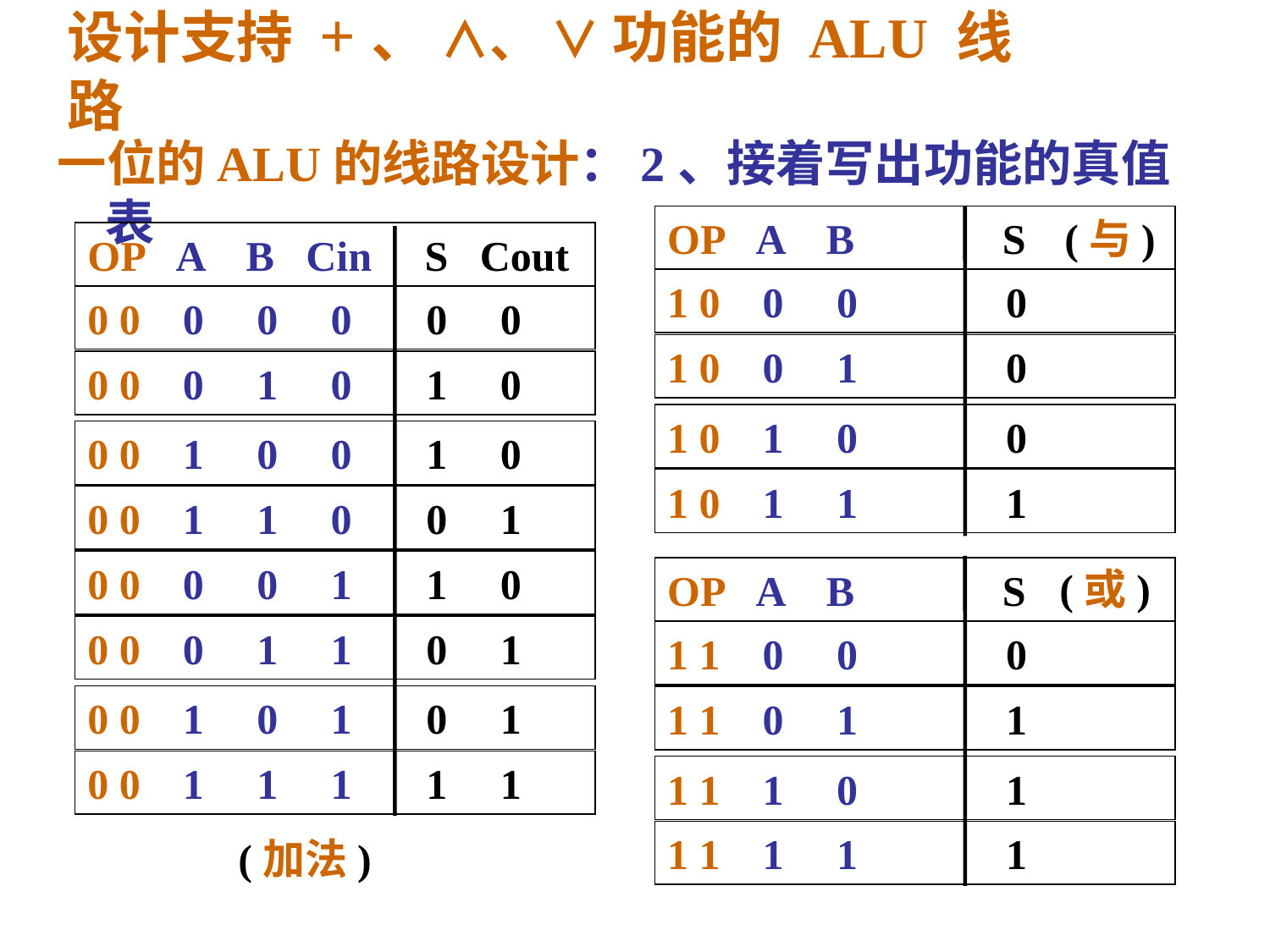

# 设计支持 +、 ∧、 ∨ 功能的 ALU 线路
一位的ALU的线路设计：2、接着写出功能的真值表
OP   A    B              S

1 0    0     0              0
1 0    0     1              0
1 0    1     0              0
1 0    1     1              1
(与)
OP   A    B   Cin     S   Cout

0 0    0     0     0       0     0
0 0    0     1     0       1     0
0 0    1     0     0       1     0
0 0    1     1     0       0     1
0 0    0     0     1       1     0
0 0    0     1     1       0     1
0 0    1     0     1       0     1
0 0    1     1     1       1     1

OP   A    B              S
1 1    0     0              0
1 1    0     1              1
1 1    1     0              1
1 1    1     1              1
(或)
(加法)
7